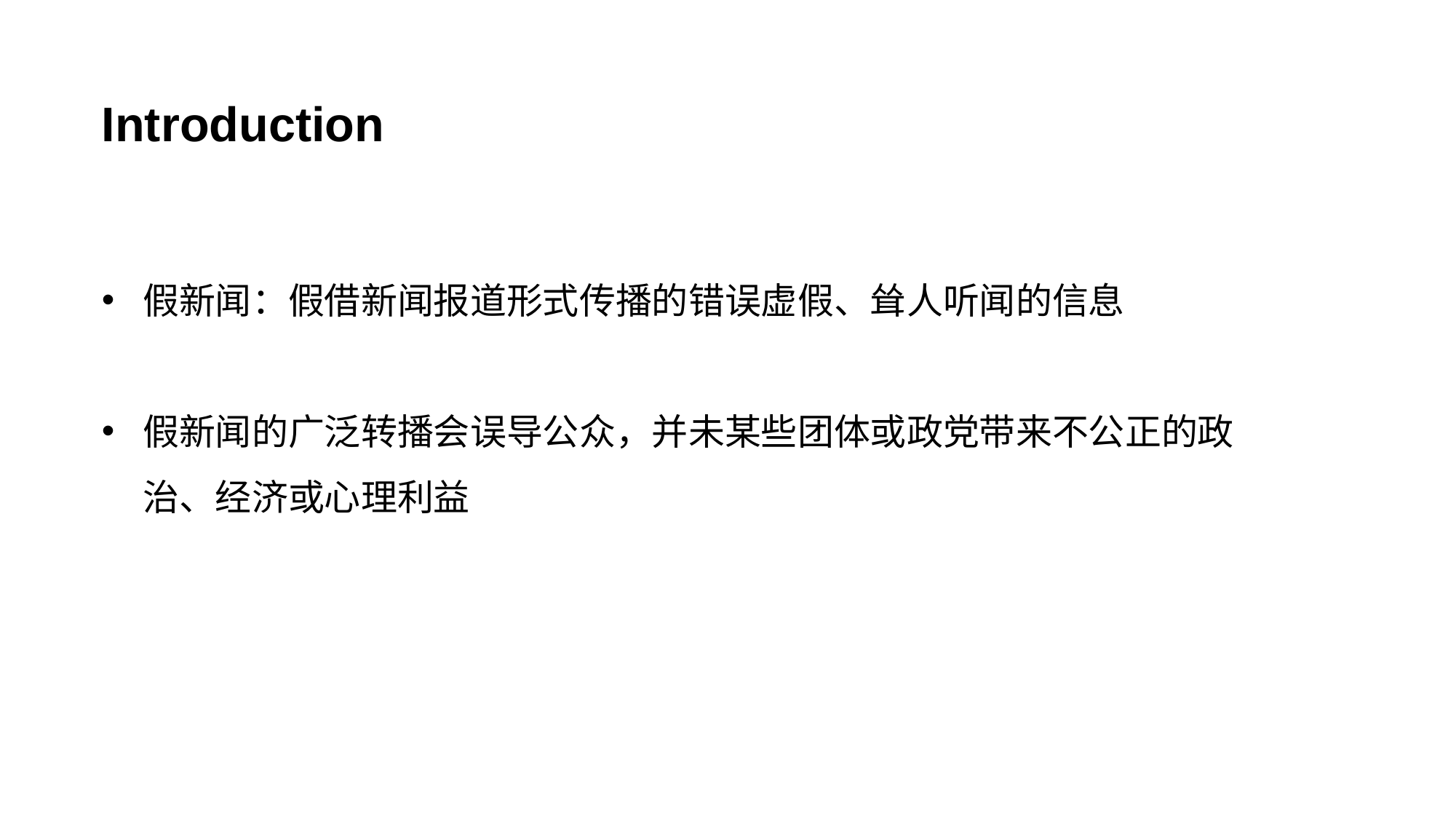

Introduction
假新闻：假借新闻报道形式传播的错误虚假、耸人听闻的信息

假新闻的广泛转播会误导公众，并未某些团体或政党带来不公正的政治、经济或心理利益